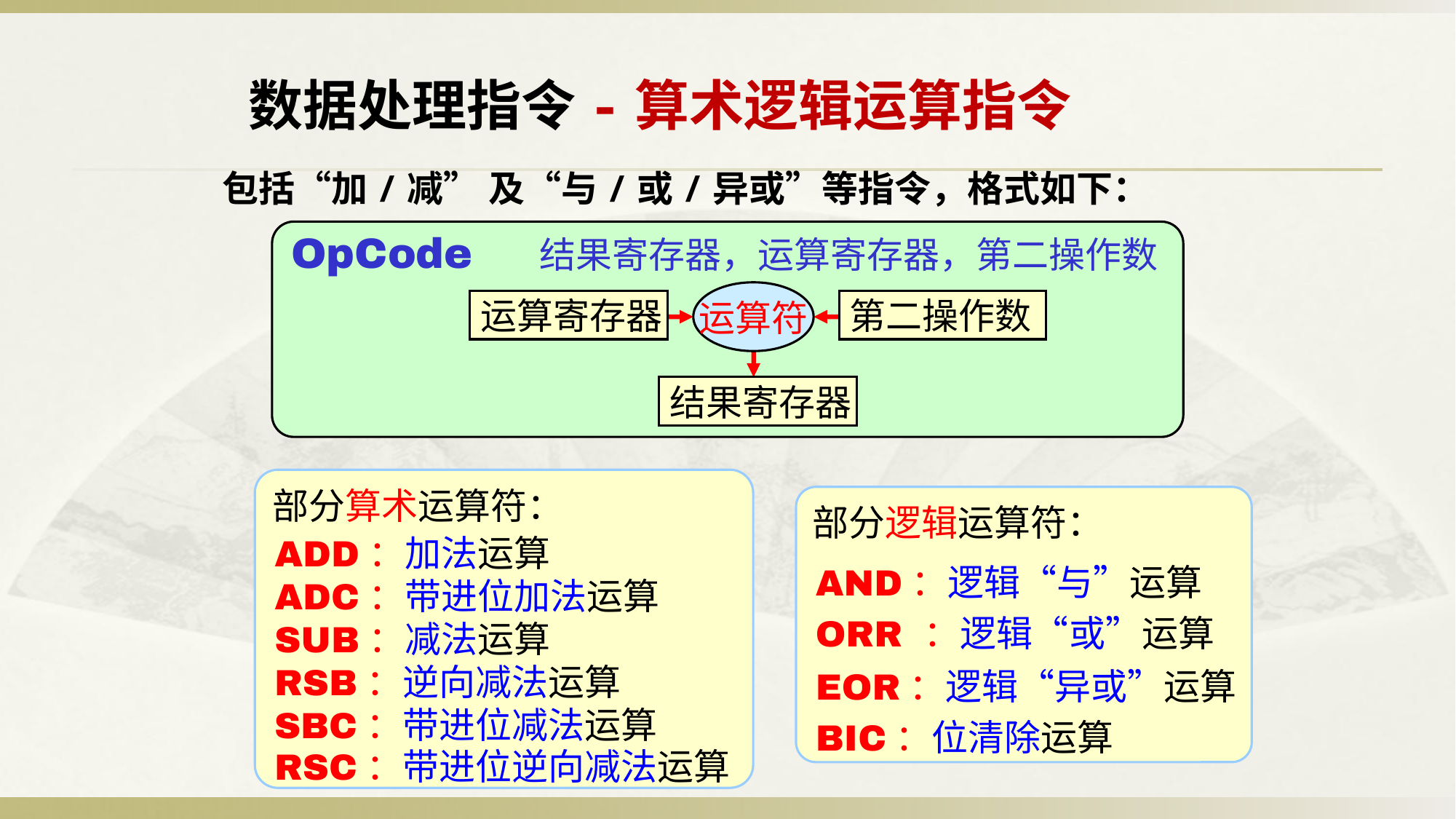

数据处理指令-算术逻辑运算指令

包括“加/减” 及“与/或/异或”等指令，格式如下：
OpCode    结果寄存器，运算寄存器，第二操作数

运算符
运算寄存器
第二操作数
结果寄存器

部分算术运算符：

ADD：加法运算
ADC：带进位加法运算
SUB：减法运算
RSB：逆向减法运算
SBC：带进位减法运算
RSC：带进位逆向减法运算
部分逻辑运算符：

AND：逻辑“与”运算
ORR ：逻辑“或”运算
EOR：逻辑“异或”运算
BIC：位清除运算